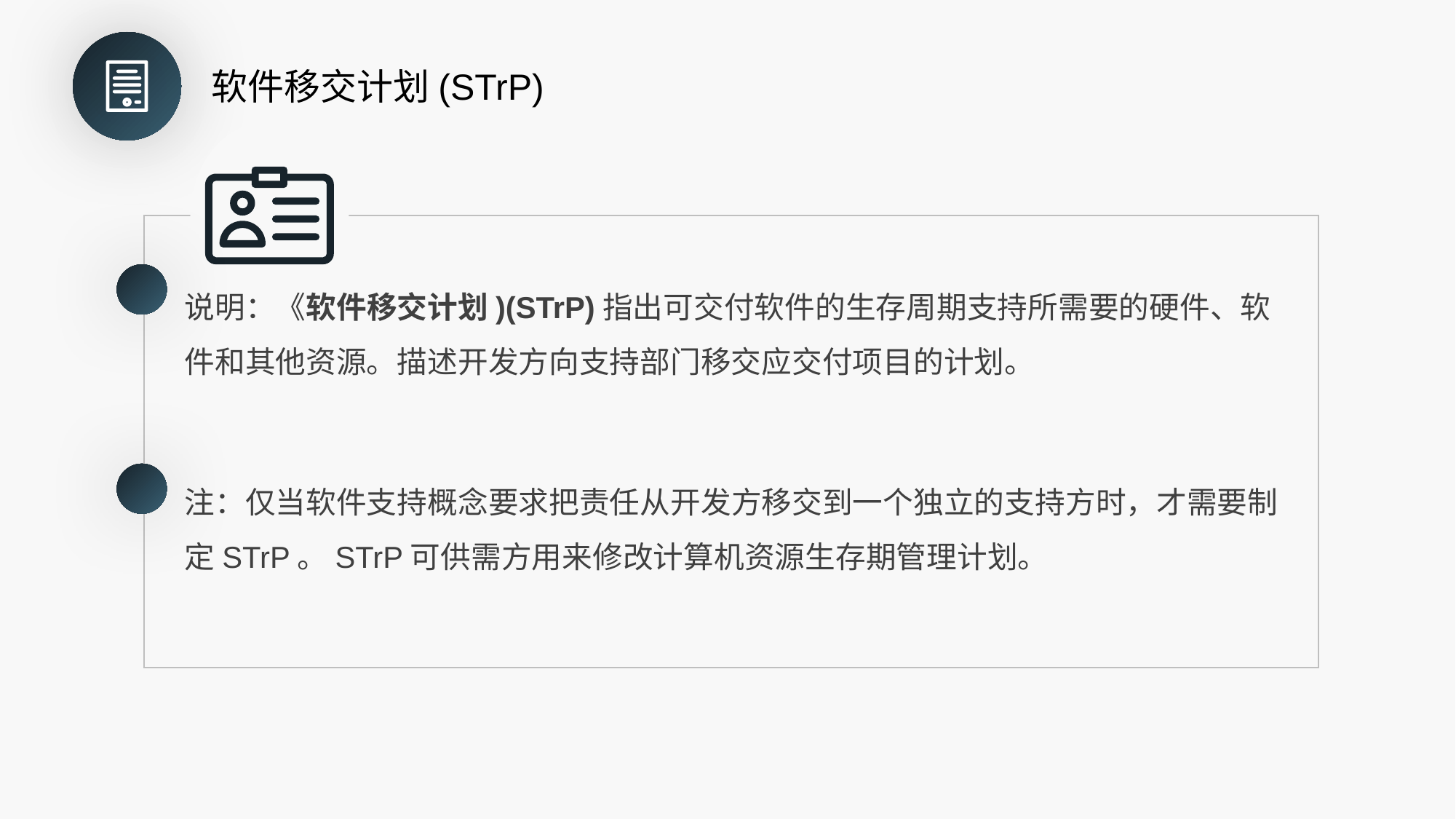

软件移交计划(STrP)

说明：《软件移交计划)(STrP)指出可交付软件的生存周期支持所需要的硬件、软件和其他资源。描述开发方向支持部门移交应交付项目的计划。

注：仅当软件支持概念要求把责任从开发方移交到一个独立的支持方时，才需要制定STrP。STrP可供需方用来修改计算机资源生存期管理计划。